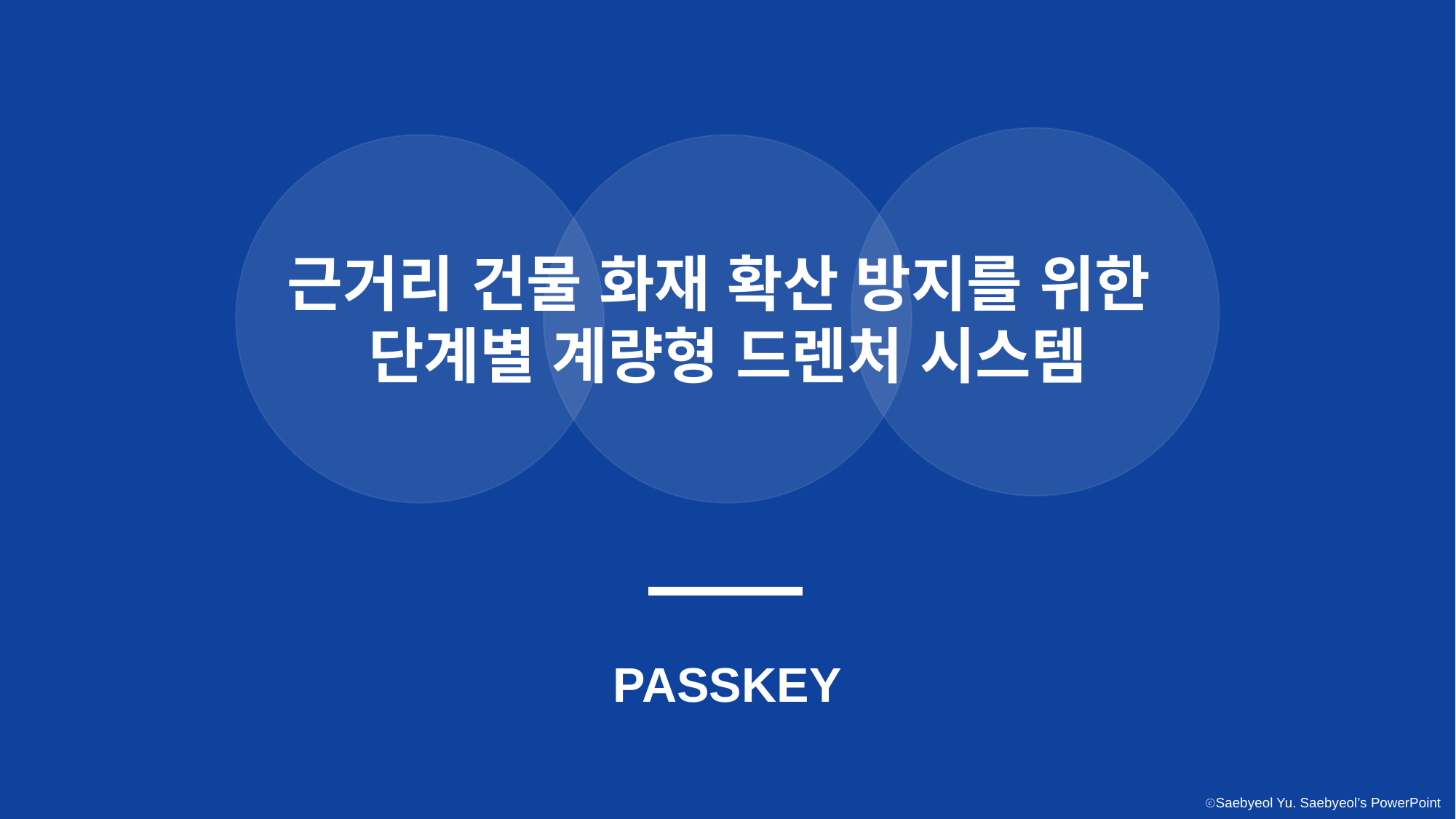

근거리 건물 화재 확산 방지를 위한
단계별 계량형 드렌처 시스템
PASSKEY